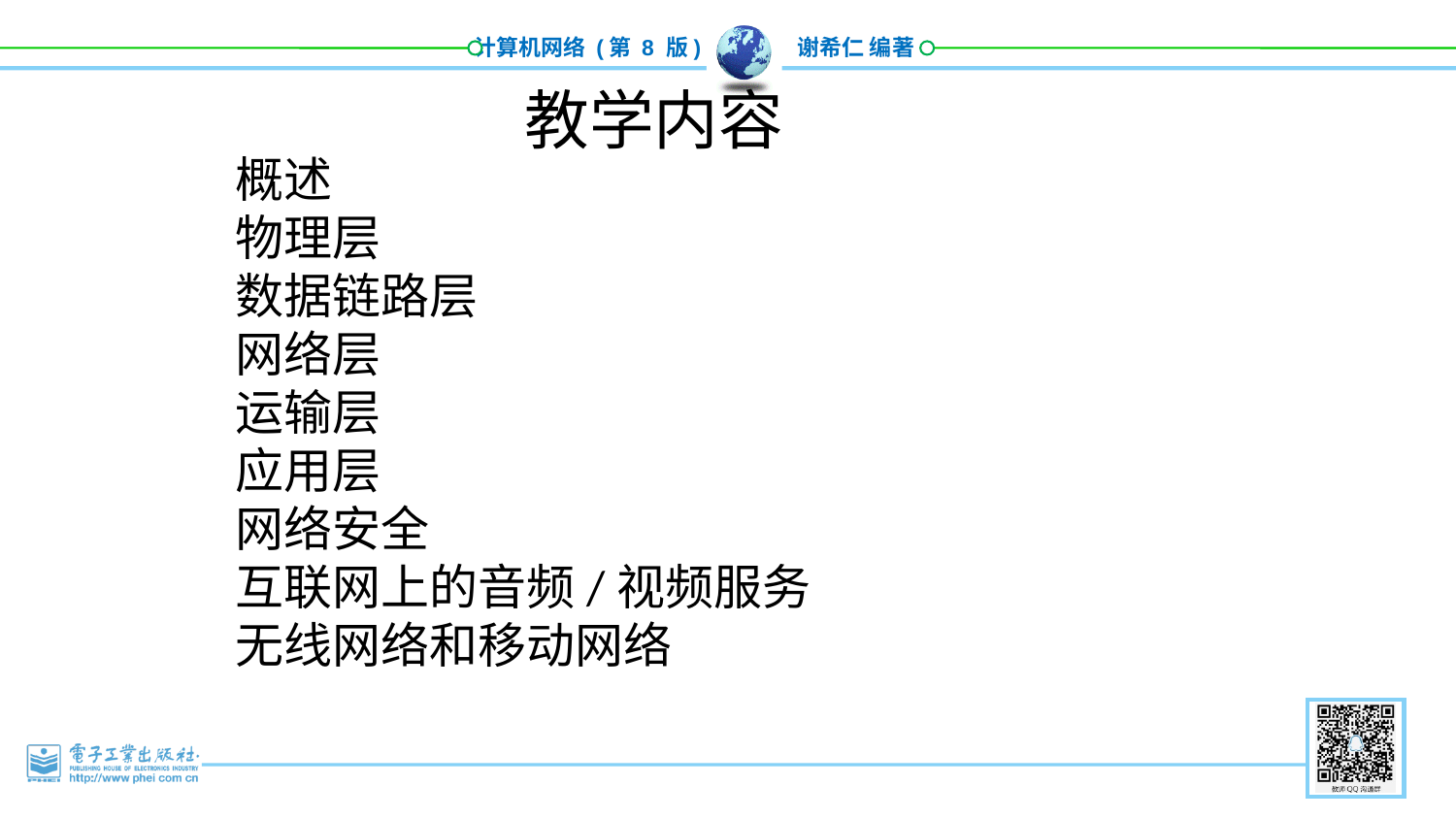

教学内容
概述
物理层
数据链路层
网络层
运输层
应用层
网络安全
互联网上的音频/视频服务
无线网络和移动网络